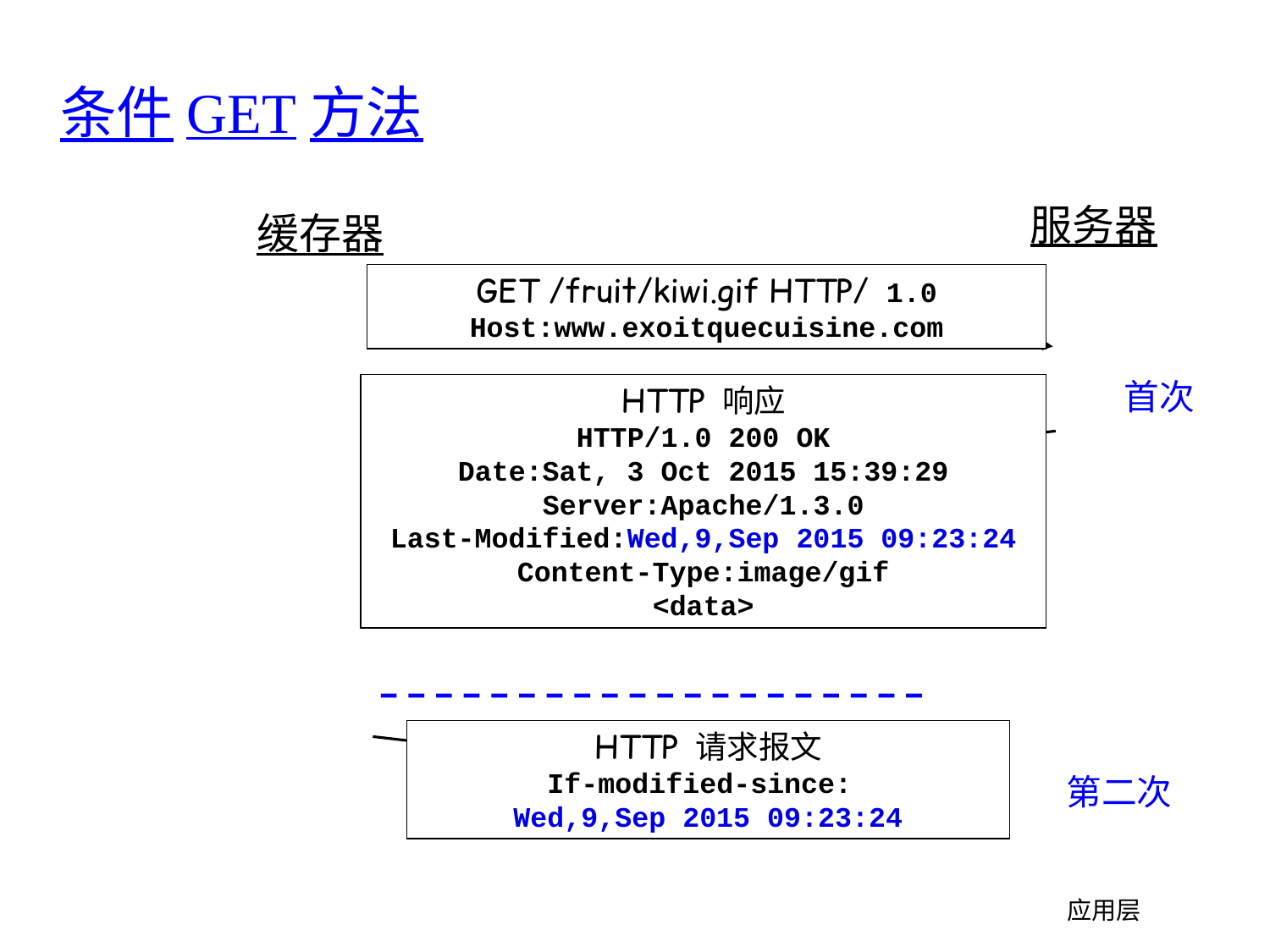

# 条件GET方法
服务器
缓存器
GET /fruit/kiwi.gif HTTP/ 1.0
Host:www.exoitquecuisine.com

首次
HTTP 响应
HTTP/1.0 200 OK
Date:Sat, 3 Oct 2015 15:39:29
Server:Apache/1.3.0
Last-Modified:Wed,9,Sep 2015 09:23:24
Content-Type:image/gif
<data>

HTTP 请求报文
If-modified-since:
Wed,9,Sep 2015 09:23:24

第二次
应用层
45